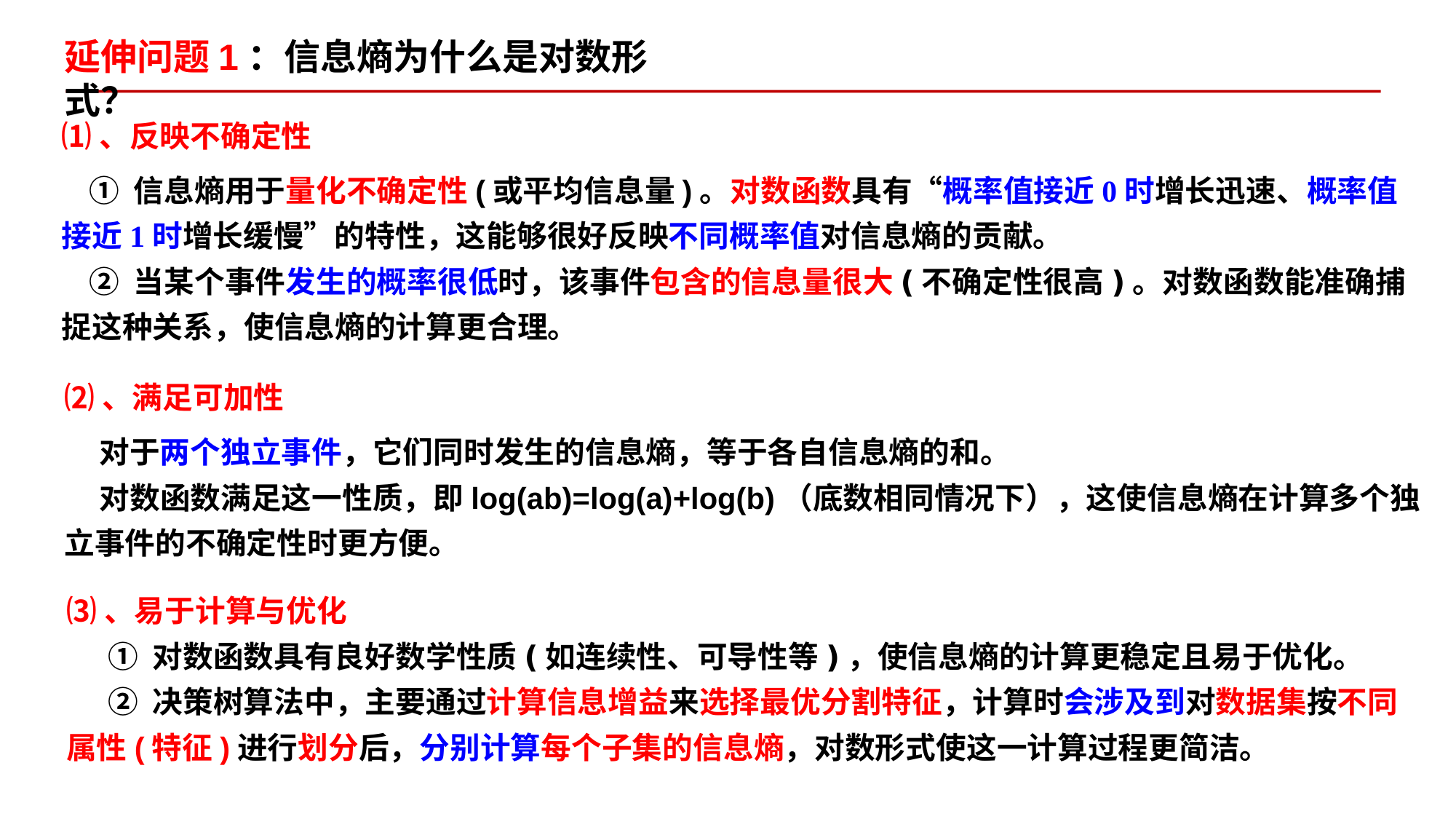

延伸问题1：信息熵为什么是对数形式？
⑴、反映不确定性
    ① 信息熵用于量化不确定性(或平均信息量)。对数函数具有“概率值接近0时增长迅速、概率值接近1时增长缓慢”的特性，这能够很好反映不同概率值对信息熵的贡献。
    ② 当某个事件发生的概率很低时，该事件包含的信息量很大(不确定性很高)。对数函数能准确捕捉这种关系，使信息熵的计算更合理。
⑵、满足可加性
    对于两个独立事件，它们同时发生的信息熵，等于各自信息熵的和。
    对数函数满足这一性质，即log(ab)=log(a)+log(b)（底数相同情况下），这使信息熵在计算多个独立事件的不确定性时更方便。
⑶、易于计算与优化
      ① 对数函数具有良好数学性质(如连续性、可导性等)，使信息熵的计算更稳定且易于优化。
      ② 决策树算法中，主要通过计算信息增益来选择最优分割特征，计算时会涉及到对数据集按不同属性(特征)进行划分后，分别计算每个子集的信息熵，对数形式使这一计算过程更简洁。